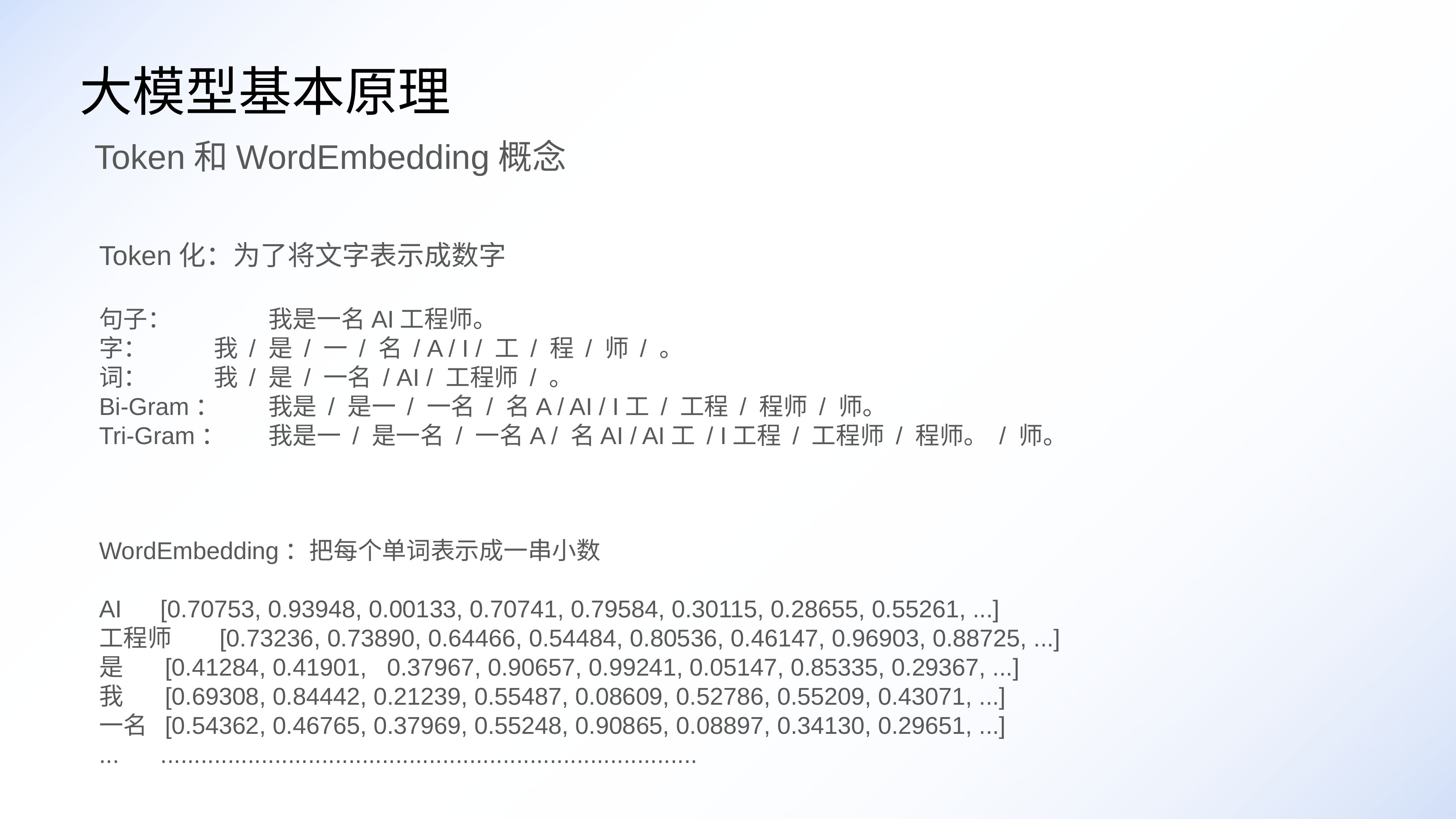

大模型基本原理
Token和WordEmbedding概念
Token化：为了将文字表示成数字

句子：		 我是一名AI工程师。
字：		 我 / 是 / 一 / 名 / A / I / 工 / 程 / 师 / 。
词：		 我 / 是 / 一名 / AI / 工程师 / 。
Bi-Gram：	 我是 / 是一 / 一名 / 名A / AI / I工 / 工程 / 程师 / 师。
Tri-Gram：	 我是一 / 是一名 / 一名A / 名AI / AI工 / I工程 / 工程师 / 程师。 / 师。
WordEmbedding：把每个单词表示成一串小数

AI 	 [0.70753, 0.93948, 0.00133, 0.70741, 0.79584, 0.30115, 0.28655, 0.55261, ...]
工程师 	 [0.73236, 0.73890, 0.64466, 0.54484, 0.80536, 0.46147, 0.96903, 0.88725, ...]
是 	 [0.41284, 0.41901,   0.37967, 0.90657, 0.99241, 0.05147, 0.85335, 0.29367, ...]
我 	 [0.69308, 0.84442, 0.21239, 0.55487, 0.08609, 0.52786, 0.55209, 0.43071, ...]
一名 	 [0.54362, 0.46765, 0.37969, 0.55248, 0.90865, 0.08897, 0.34130, 0.29651, ...]
... 	 ................................................................................